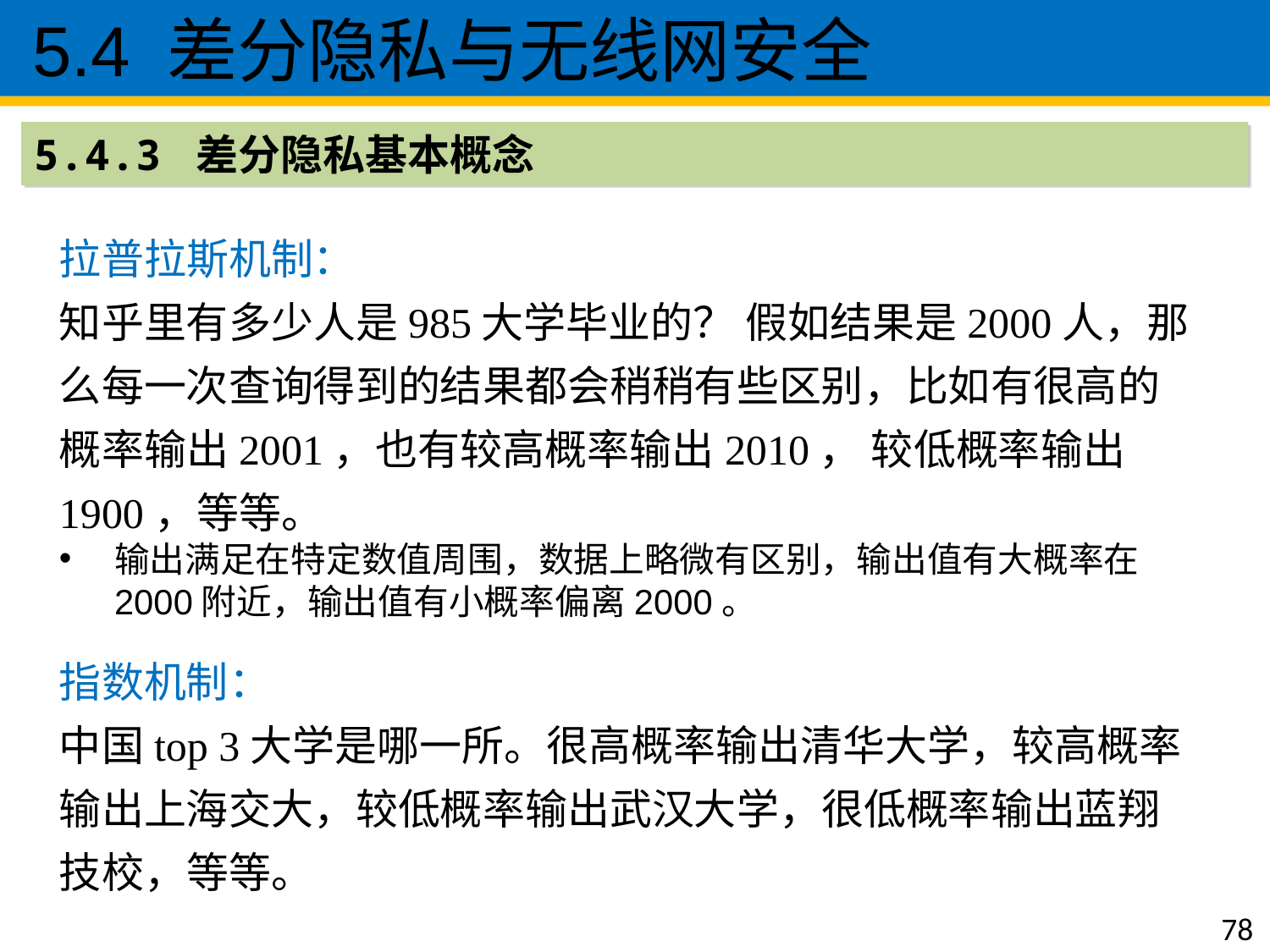

5.4 差分隐私与无线网安全
5.4.3 差分隐私基本概念
拉普拉斯机制：
知乎里有多少人是985大学毕业的？ 假如结果是2000人，那么每一次查询得到的结果都会稍稍有些区别，比如有很高的概率输出2001，也有较高概率输出2010， 较低概率输出1900，等等。
输出满足在特定数值周围，数据上略微有区别，输出值有大概率在2000附近，输出值有小概率偏离2000。
指数机制：
中国top 3大学是哪一所。很高概率输出清华大学，较高概率输出上海交大，较低概率输出武汉大学，很低概率输出蓝翔技校，等等。
78